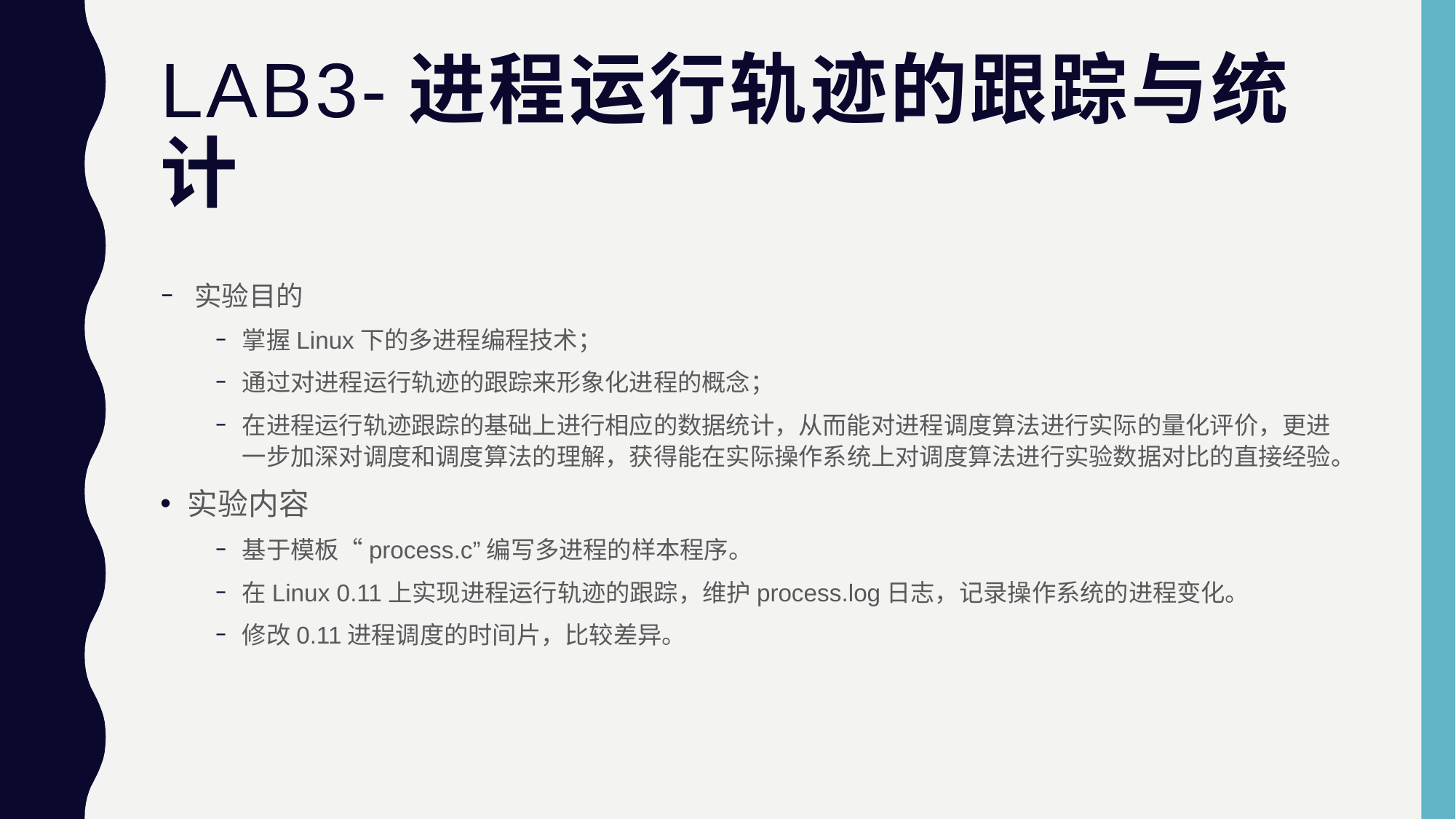

# Lab3-进程运行轨迹的跟踪与统计
实验目的
掌握Linux下的多进程编程技术；
通过对进程运行轨迹的跟踪来形象化进程的概念；
在进程运行轨迹跟踪的基础上进行相应的数据统计，从而能对进程调度算法进行实际的量化评价，更进一步加深对调度和调度算法的理解，获得能在实际操作系统上对调度算法进行实验数据对比的直接经验。
实验内容
基于模板“process.c”编写多进程的样本程序。
在Linux 0.11上实现进程运行轨迹的跟踪，维护process.log日志，记录操作系统的进程变化。
修改0.11进程调度的时间片，比较差异。